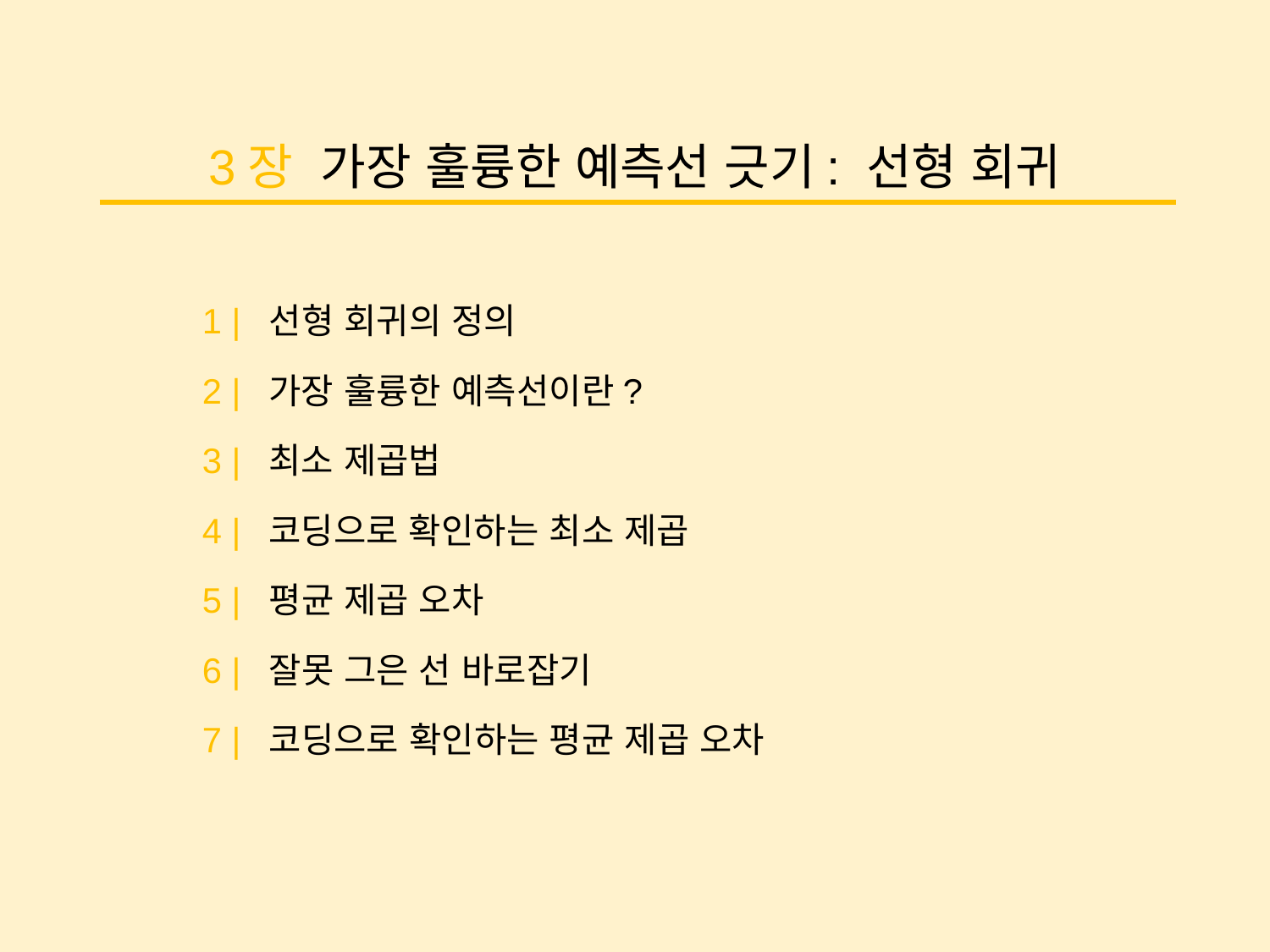

3장  가장 훌륭한 예측선 긋기: 선형 회귀
1 |  선형 회귀의 정의
2 |  가장 훌륭한 예측선이란?
3 |  최소 제곱법
4 |  코딩으로 확인하는 최소 제곱
5 |  평균 제곱 오차
6 |  잘못 그은 선 바로잡기
7 |  코딩으로 확인하는 평균 제곱 오차